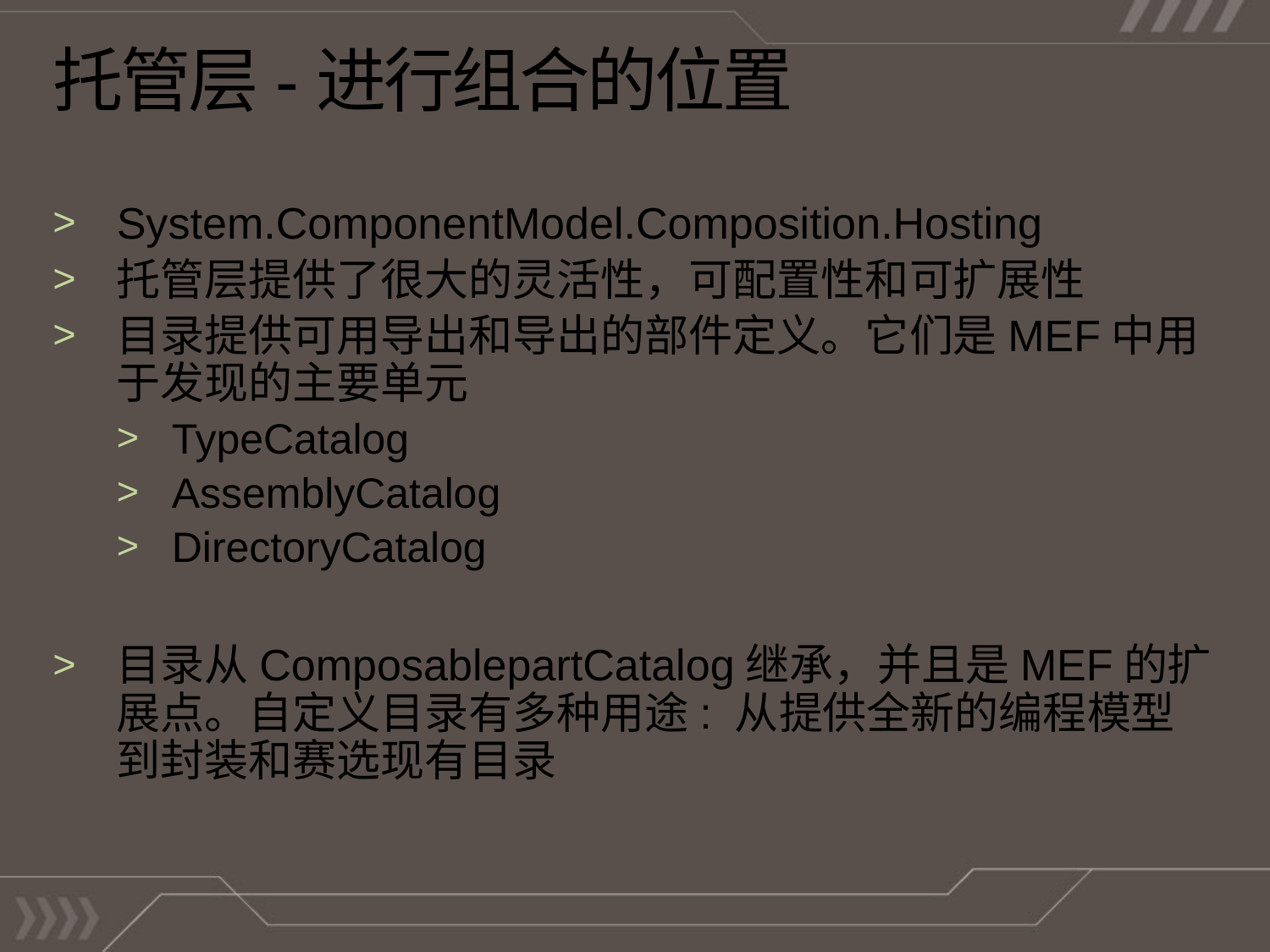

# 托管层-进行组合的位置
System.ComponentModel.Composition.Hosting
托管层提供了很大的灵活性，可配置性和可扩展性
目录提供可用导出和导出的部件定义。它们是MEF中用于发现的主要单元
TypeCatalog
AssemblyCatalog
DirectoryCatalog

目录从ComposablepartCatalog继承，并且是MEF的扩展点。自定义目录有多种用途: 从提供全新的编程模型到封装和赛选现有目录